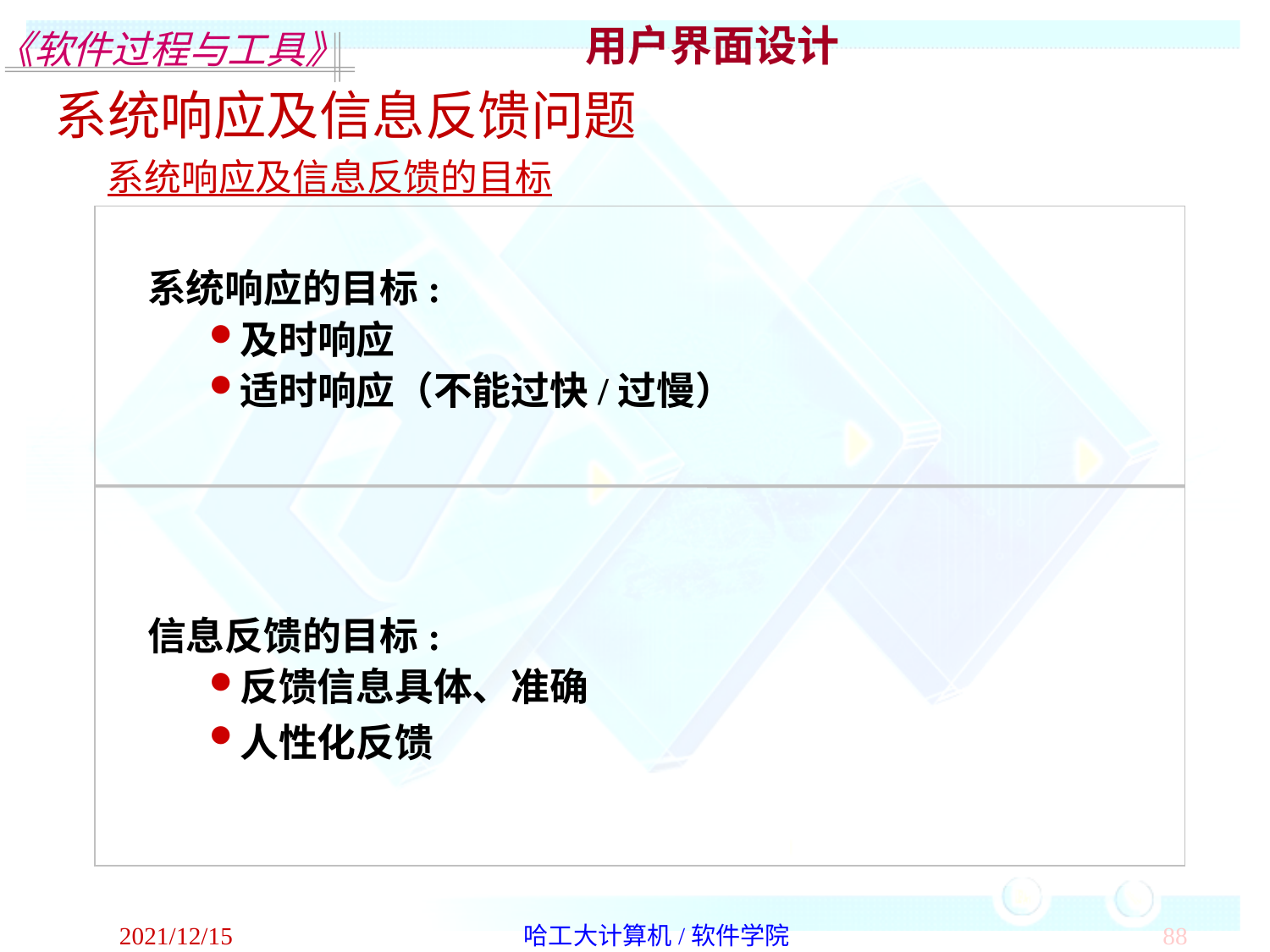

用户界面设计
系统响应及信息反馈问题
系统响应及信息反馈的目标

系统响应的目标:
及时响应
适时响应（不能过快/过慢）

信息反馈的目标:
反馈信息具体、准确
人性化反馈